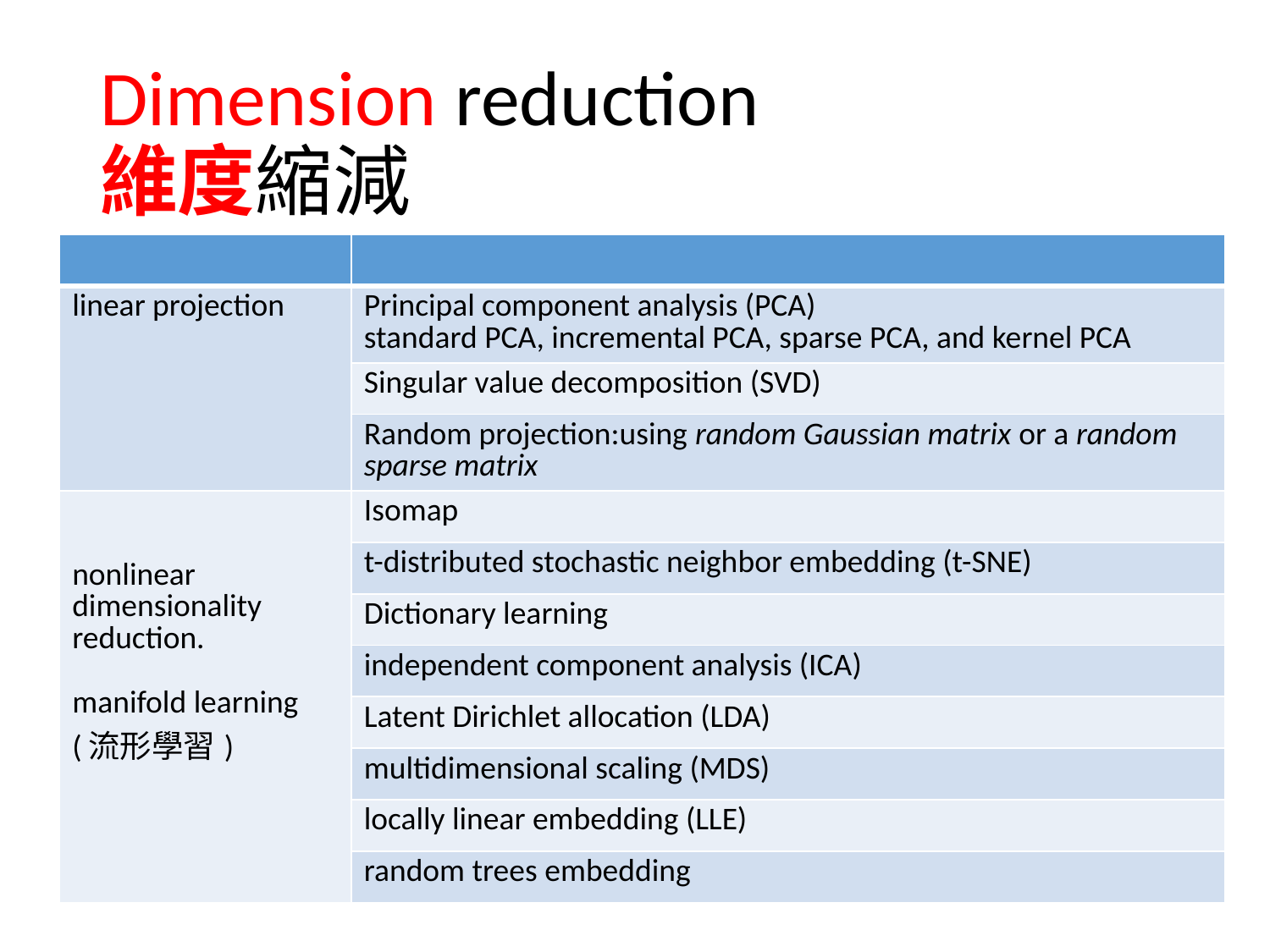

# Dimension reduction 維度縮減
|  |  |
| --- | --- |
| linear projection | Principal component analysis (PCA) standard PCA, incremental PCA, sparse PCA, and kernel PCA |
|  | Singular value decomposition (SVD) |
|  | Random projection:using random Gaussian matrix or a random sparse matrix |
| nonlinear dimensionality reduction. manifold learning (流形學習) | Isomap |
|  | t-distributed stochastic neighbor embedding (t-SNE) |
|  | Dictionary learning |
|  | independent component analysis (ICA) |
|  | Latent Dirichlet allocation (LDA) |
|  | multidimensional scaling (MDS) |
|  | locally linear embedding (LLE) |
|  | random trees embedding |